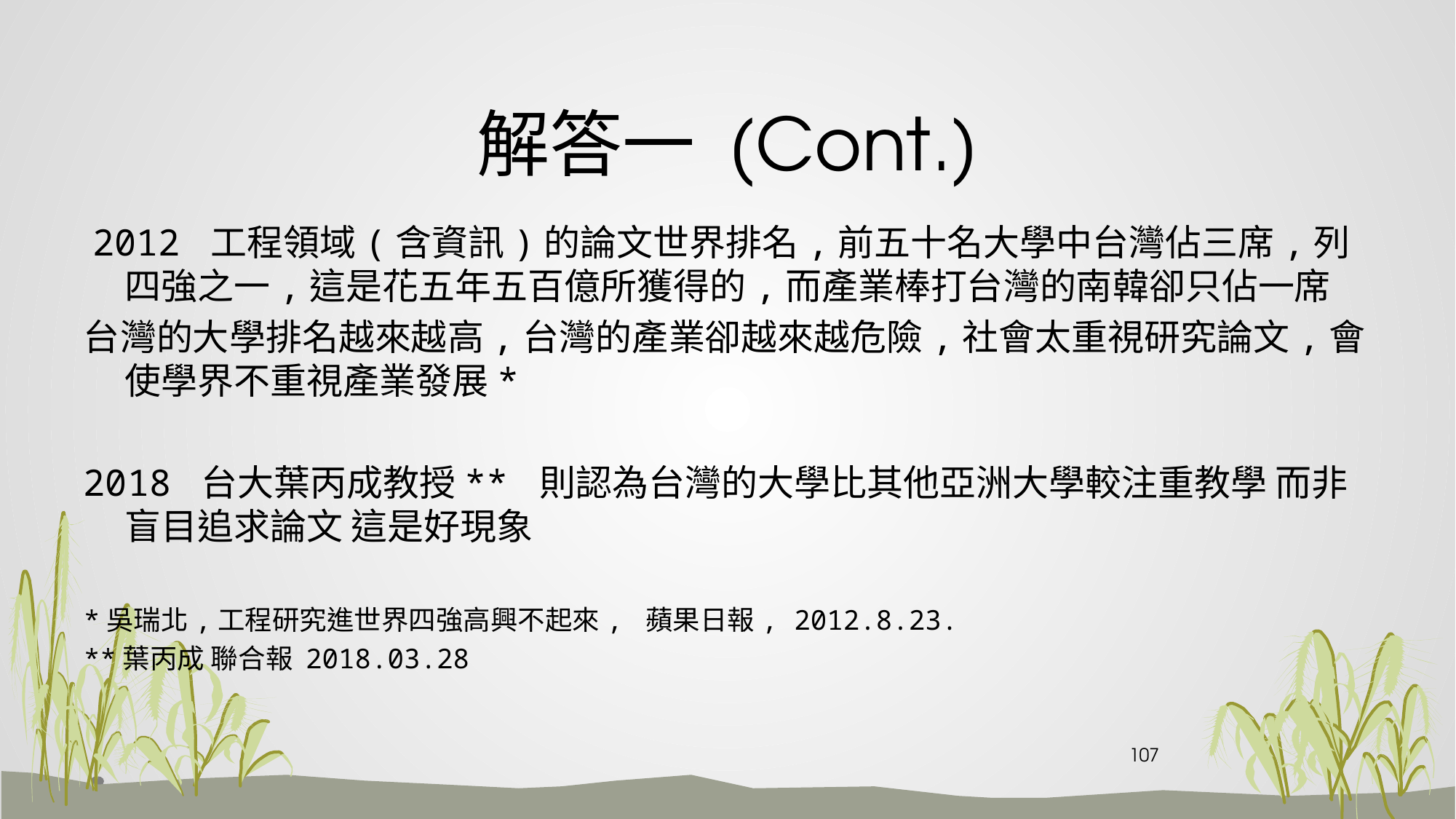

# 解答一 (Cont.)
 2012 工程領域(含資訊)的論文世界排名,前五十名大學中台灣佔三席,列四強之一,這是花五年五百億所獲得的,而產業棒打台灣的南韓卻只佔一席
台灣的大學排名越來越高,台灣的產業卻越來越危險,社會太重視研究論文,會使學界不重視產業發展*

2018 台大葉丙成教授** 則認為台灣的大學比其他亞洲大學較注重教學 而非盲目追求論文 這是好現象

*吳瑞北,工程研究進世界四強高興不起來, 蘋果日報, 2012.8.23.
**葉丙成 聯合報 2018.03.28
107